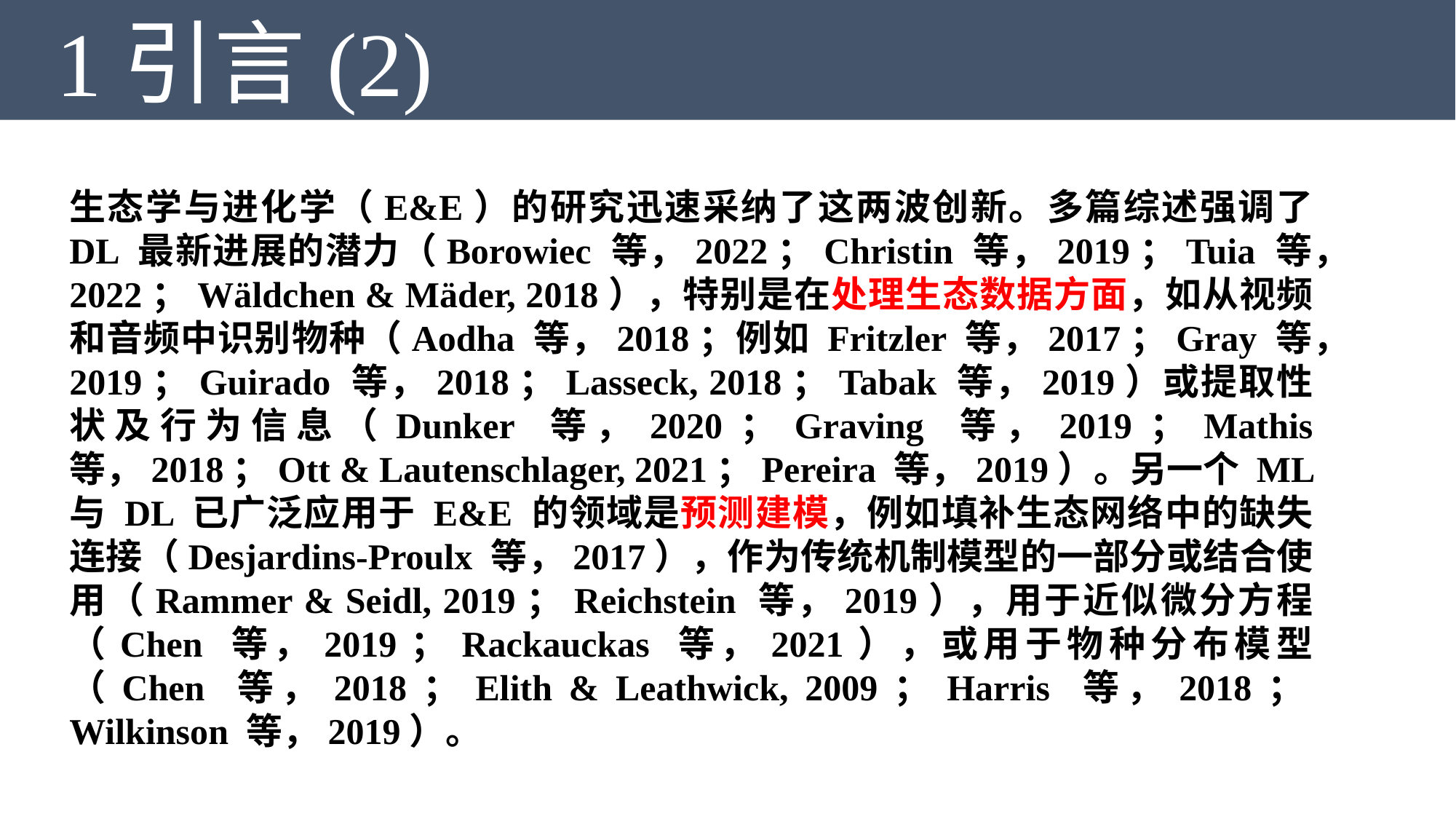

1引言(2)
生态学与进化学（E&E）的研究迅速采纳了这两波创新。多篇综述强调了 DL 最新进展的潜力（Borowiec 等，2022；Christin 等，2019；Tuia 等，2022；Wäldchen & Mäder, 2018），特别是在处理生态数据方面，如从视频和音频中识别物种（Aodha 等，2018；例如 Fritzler 等，2017；Gray 等，2019；Guirado 等，2018；Lasseck, 2018；Tabak 等，2019）或提取性状及行为信息（Dunker 等，2020；Graving 等，2019；Mathis 等，2018；Ott & Lautenschlager, 2021；Pereira 等，2019）。另一个 ML 与 DL 已广泛应用于 E&E 的领域是预测建模，例如填补生态网络中的缺失连接（Desjardins-Proulx 等，2017），作为传统机制模型的一部分或结合使用（Rammer & Seidl, 2019；Reichstein 等，2019），用于近似微分方程（Chen 等，2019；Rackauckas 等，2021），或用于物种分布模型（Chen 等，2018；Elith & Leathwick, 2009；Harris 等，2018；Wilkinson 等，2019）。